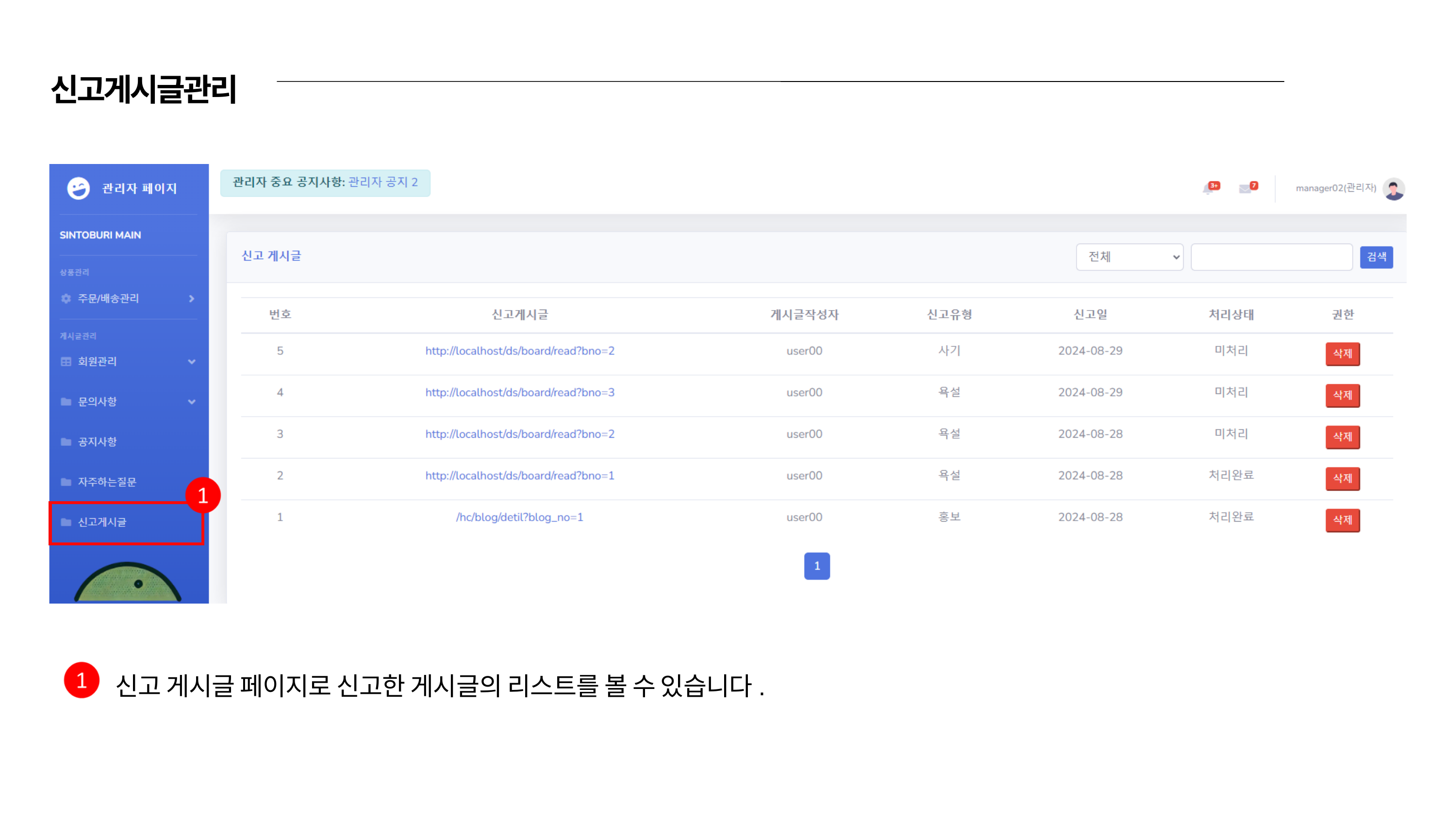

신고게시글관리

신고 게시글 페이지로 신고한 게시글의 리스트를 볼 수 있습니다.